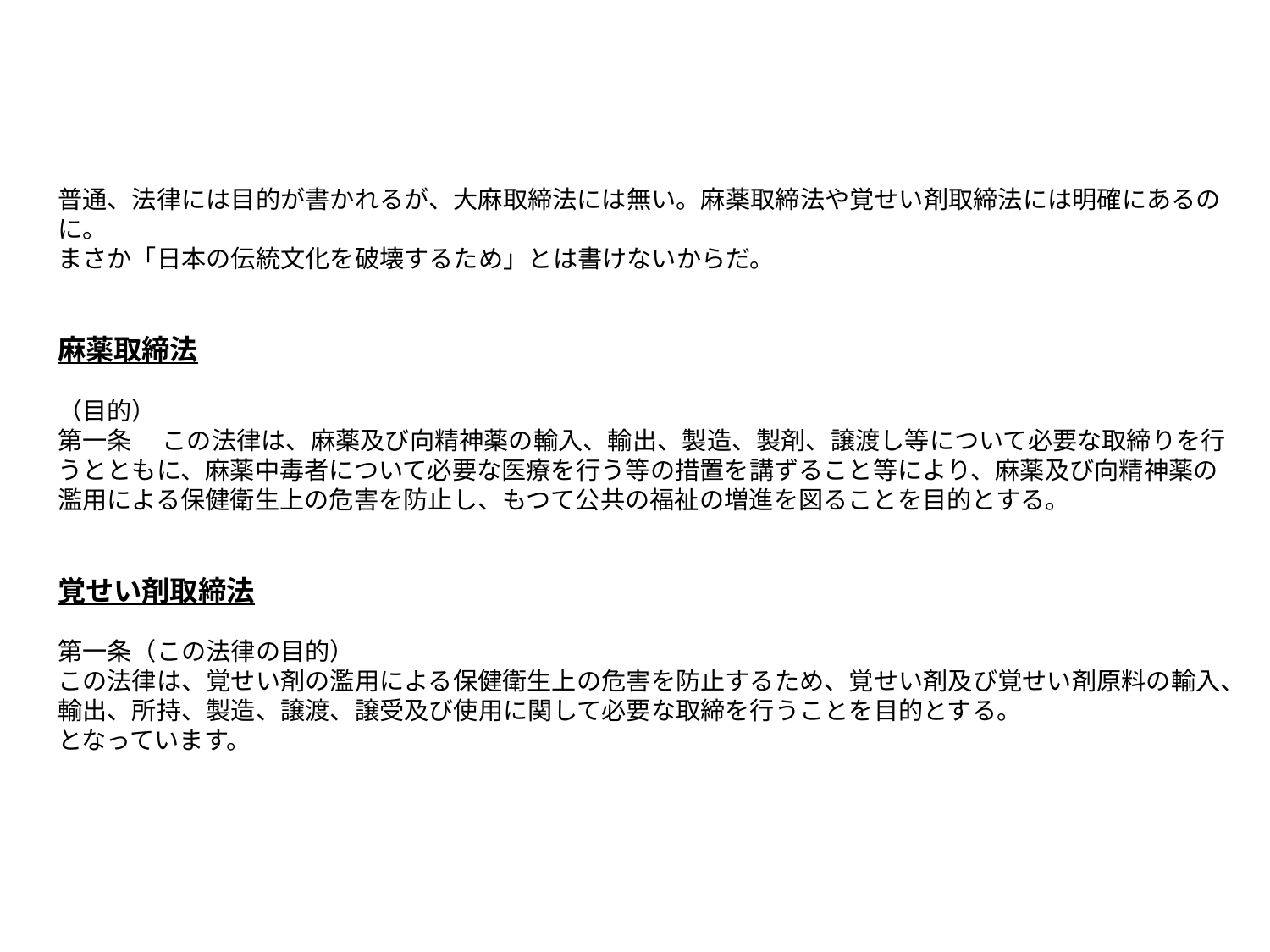

普通、法律には目的が書かれるが、大麻取締法には無い。麻薬取締法や覚せい剤取締法には明確にあるのに。
まさか「日本の伝統文化を破壊するため」とは書けないからだ。

麻薬取締法

（目的）
第一条 　この法律は、麻薬及び向精神薬の輸入、輸出、製造、製剤、譲渡し等について必要な取締りを行うとともに、麻薬中毒者について必要な医療を行う等の措置を講ずること等により、麻薬及び向精神薬の濫用による保健衛生上の危害を防止し、もつて公共の福祉の増進を図ることを目的とする。

覚せい剤取締法

第一条（この法律の目的）
この法律は、覚せい剤の濫用による保健衛生上の危害を防止するため、覚せい剤及び覚せい剤原料の輸入、輸出、所持、製造、譲渡、譲受及び使用に関して必要な取締を行うことを目的とする。
となっています。